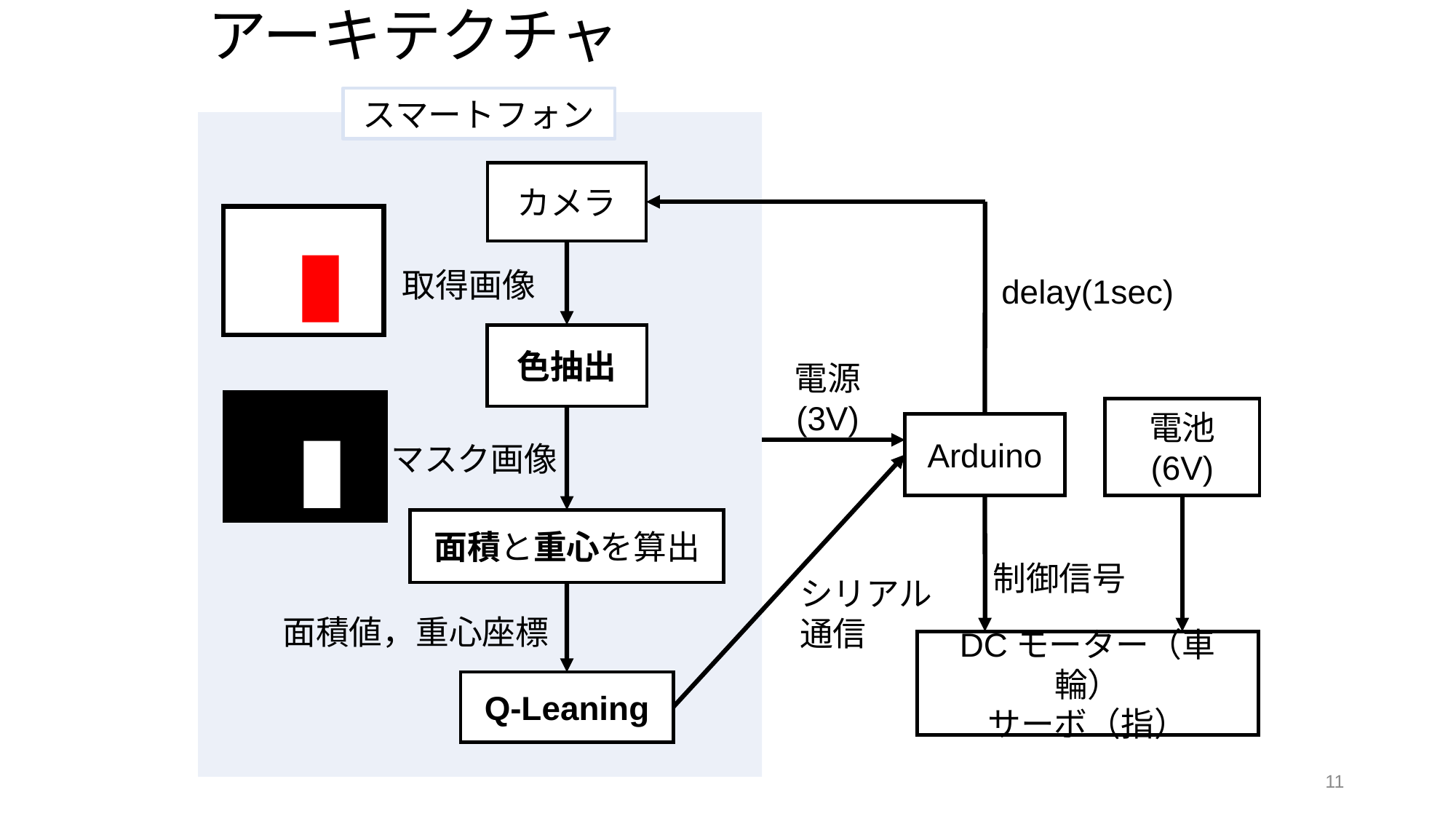

# アーキテクチャ
スマートフォン

カメラ

取得画像
delay(1sec)
色抽出
電源
(3V)

電池
(6V)
Arduino
マスク画像

面積と重心を算出
制御信号
シリアル
通信
面積値，重心座標
DCモーター（車輪）
サーボ（指）
Q-Leaning
11